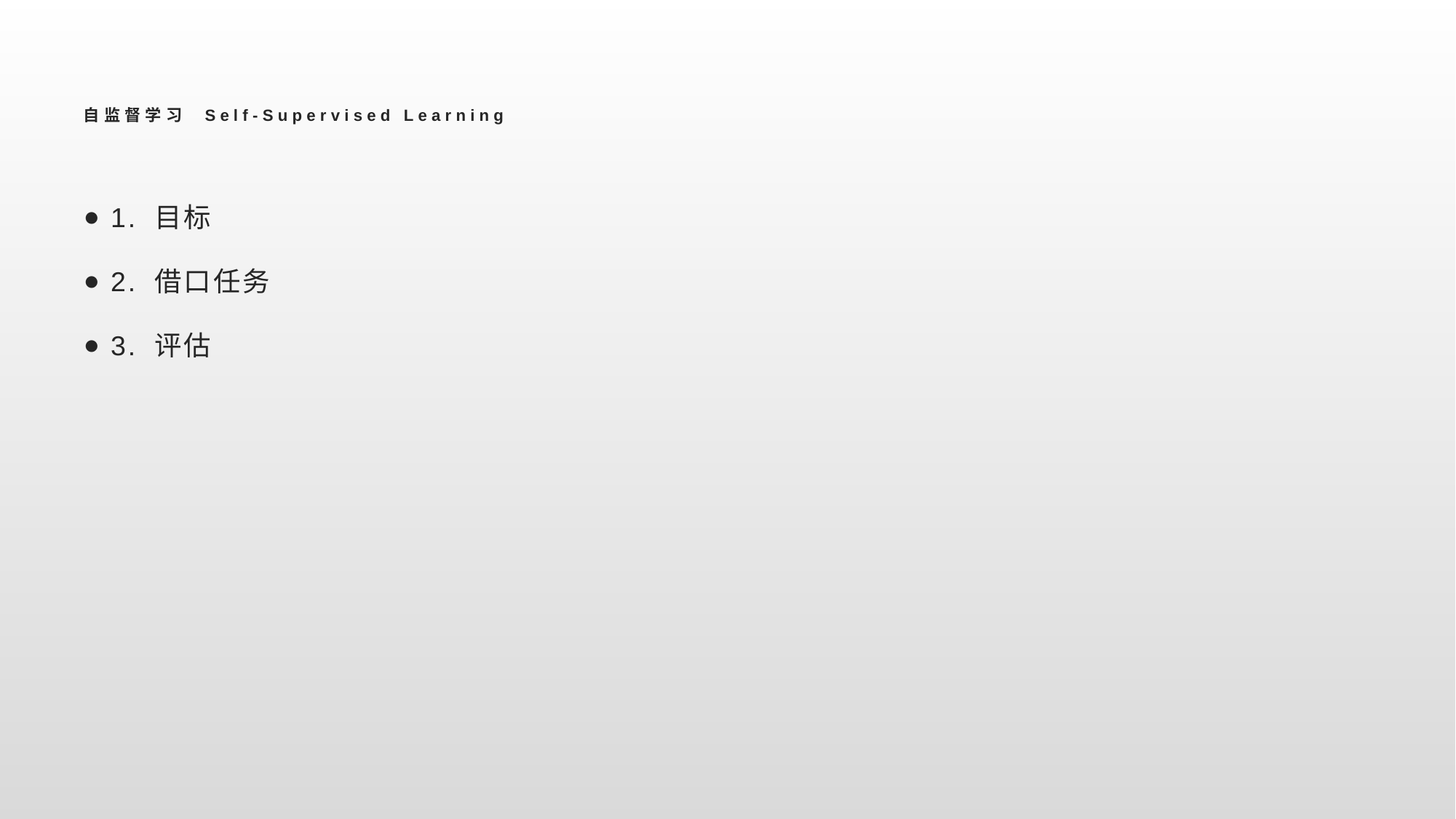

# 自监督学习  Self-Supervised Learning
1. 目标
2. 借口任务
3. 评估